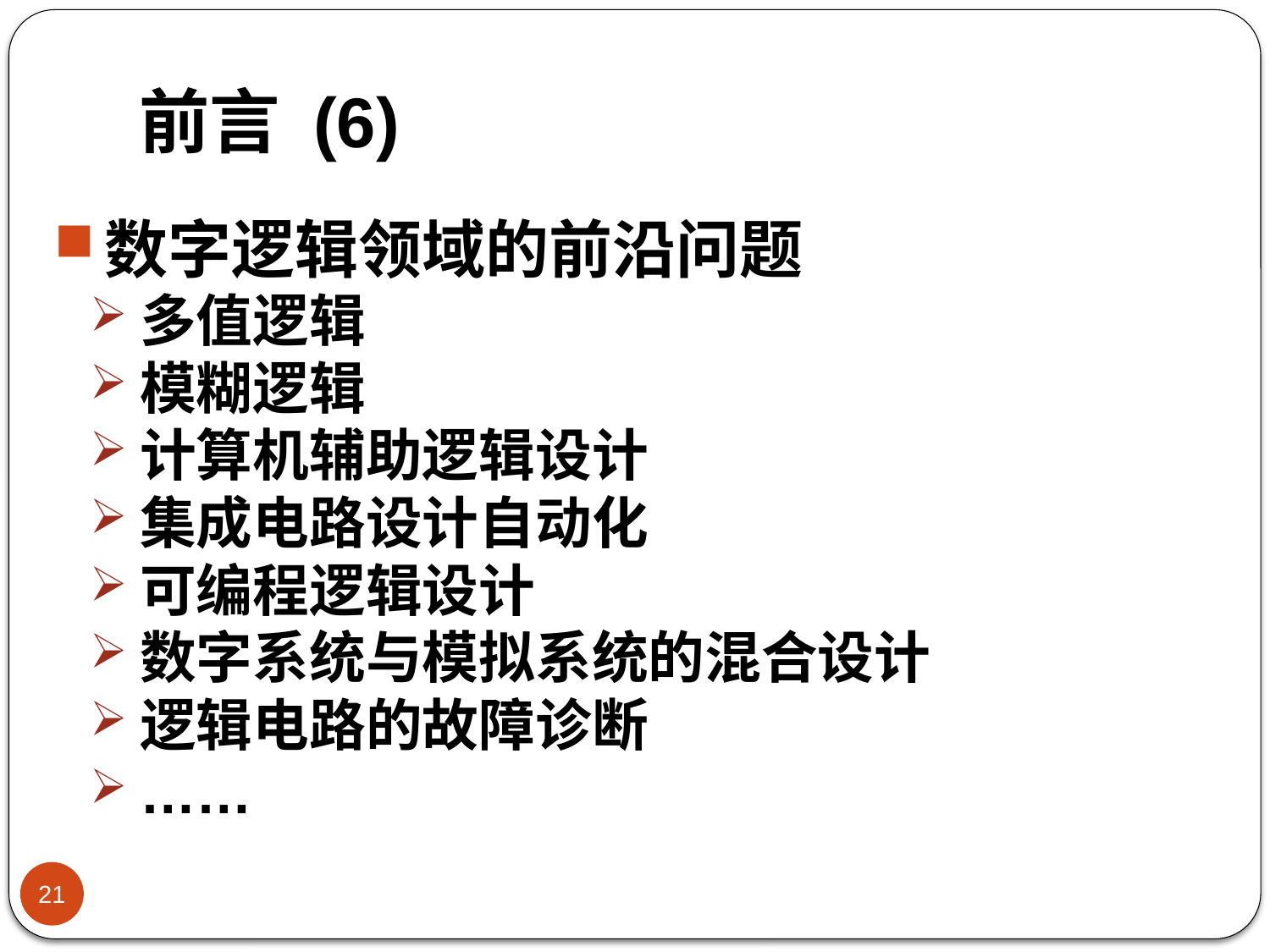

# 前言 (6)
数字逻辑领域的前沿问题
多值逻辑
模糊逻辑
计算机辅助逻辑设计
集成电路设计自动化
可编程逻辑设计
数字系统与模拟系统的混合设计
逻辑电路的故障诊断
……
21